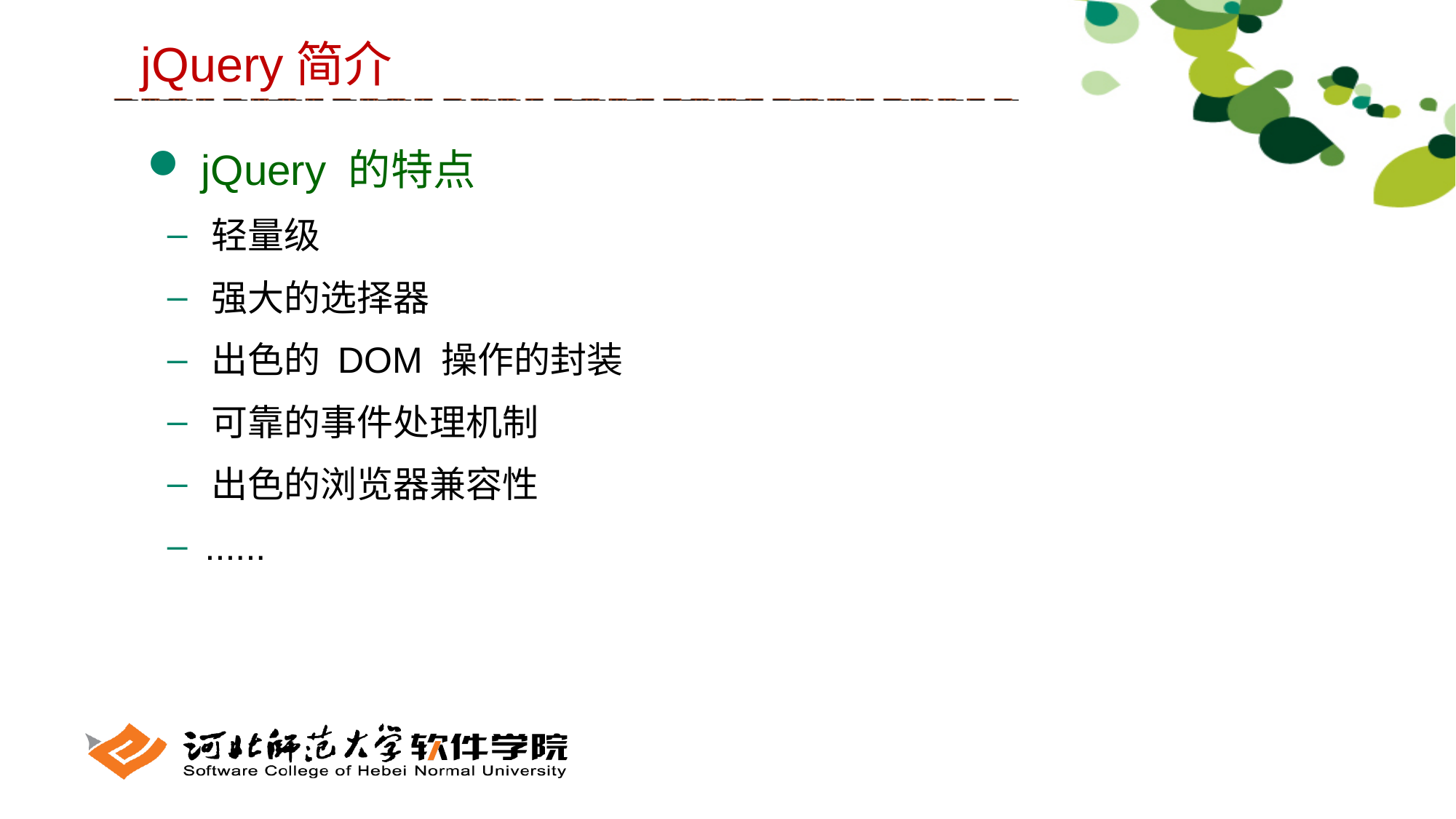

jQuery简介
 jQuery 的特点
 轻量级
 强大的选择器
 出色的 DOM 操作的封装
 可靠的事件处理机制
 出色的浏览器兼容性
 ......